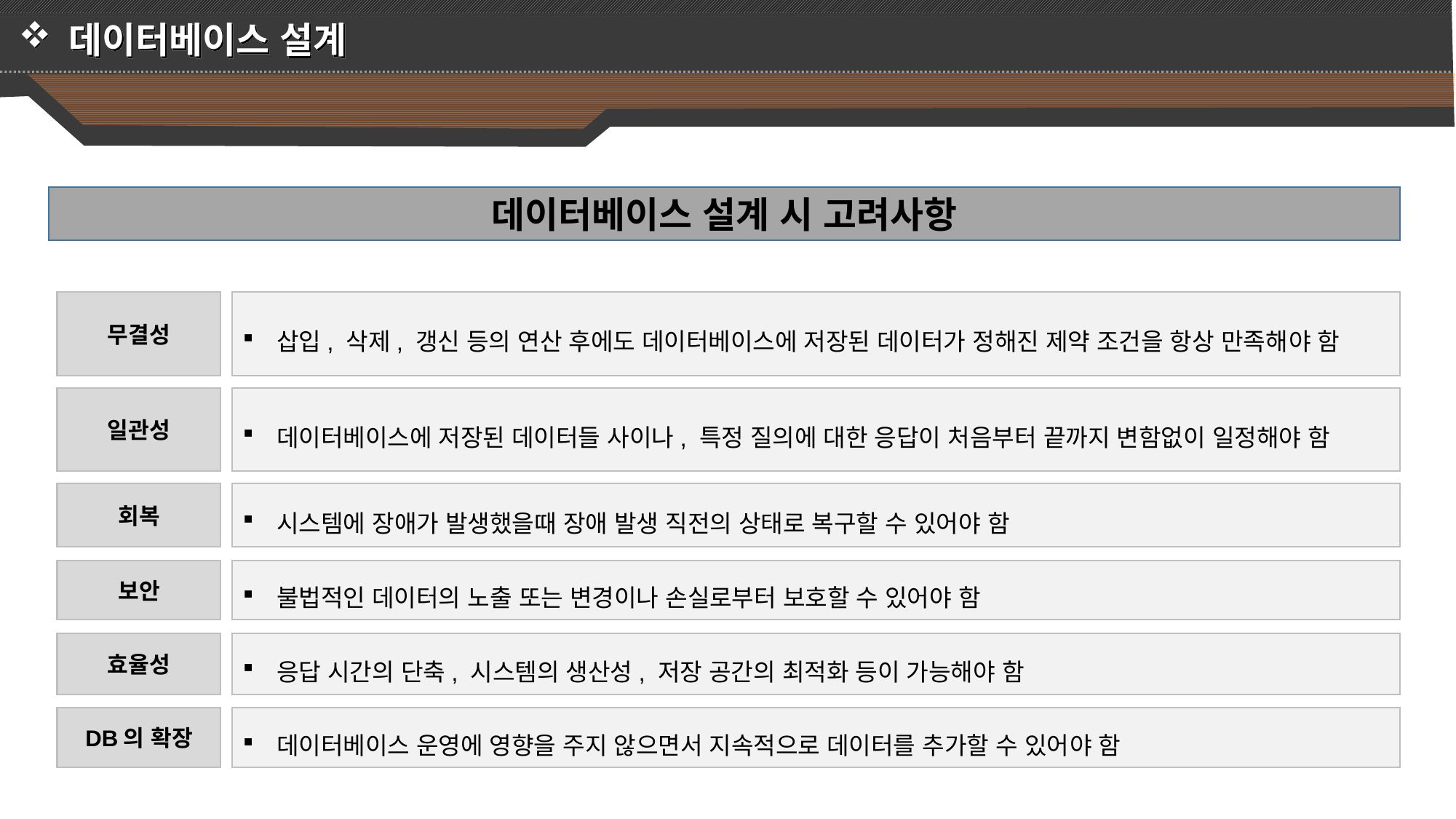

데이터베이스 설계

데이터베이스 설계 시 고려사항
무결성
삽입, 삭제, 갱신 등의 연산 후에도 데이터베이스에 저장된 데이터가 정해진 제약 조건을 항상 만족해야 함
일관성
데이터베이스에 저장된 데이터들 사이나, 특정 질의에 대한 응답이 처음부터 끝까지 변함없이 일정해야 함
회복
시스템에 장애가 발생했을때 장애 발생 직전의 상태로 복구할 수 있어야 함
보안
불법적인 데이터의 노출 또는 변경이나 손실로부터 보호할 수 있어야 함
효율성
응답 시간의 단축, 시스템의 생산성, 저장 공간의 최적화 등이 가능해야 함
DB의 확장
데이터베이스 운영에 영향을 주지 않으면서 지속적으로 데이터를 추가할 수 있어야 함